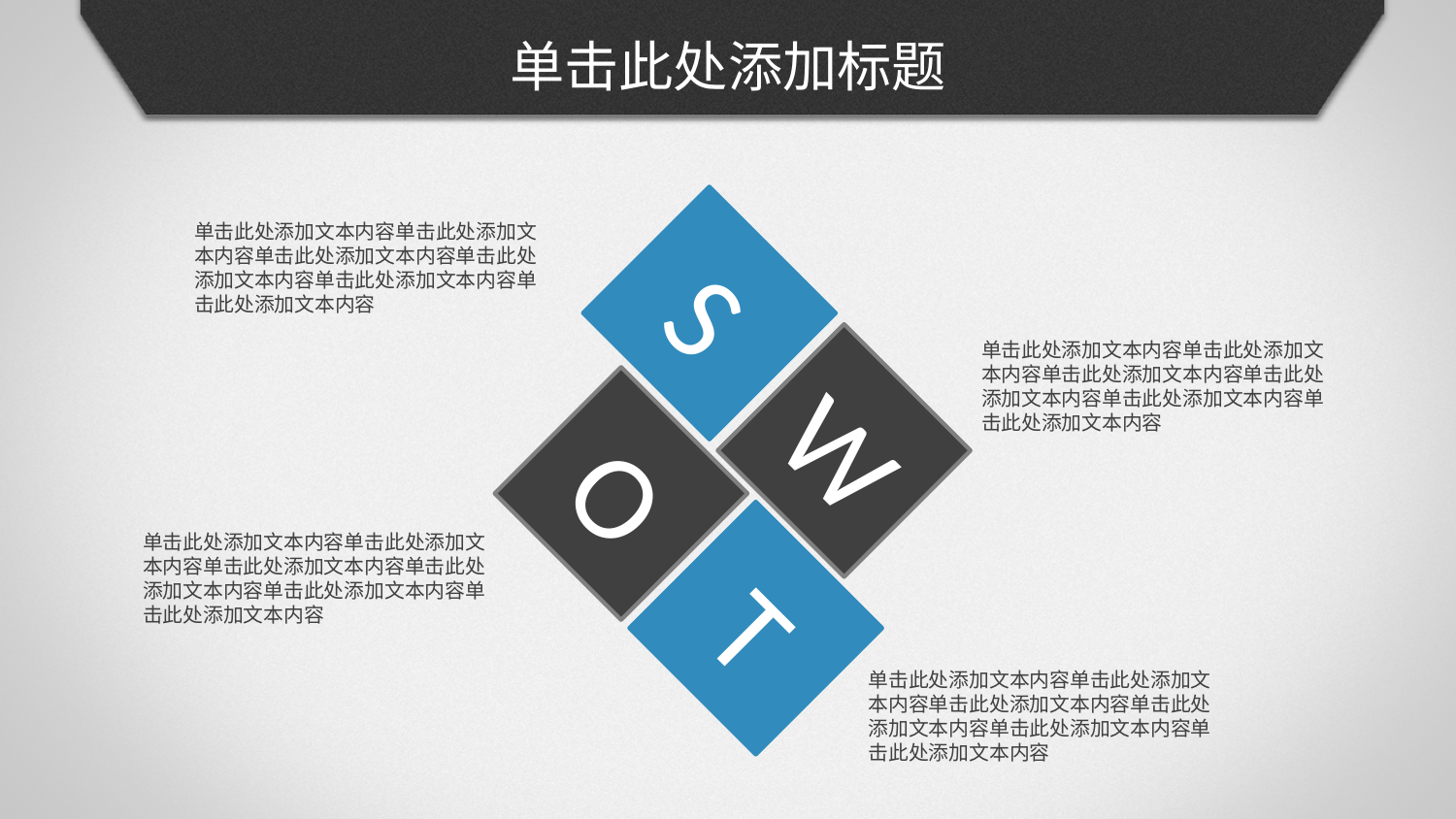

# 单击此处添加标题
单击此处添加文本内容单击此处添加文本内容单击此处添加文本内容单击此处添加文本内容单击此处添加文本内容单击此处添加文本内容
S
单击此处添加文本内容单击此处添加文本内容单击此处添加文本内容单击此处添加文本内容单击此处添加文本内容单击此处添加文本内容
W
O
单击此处添加文本内容单击此处添加文本内容单击此处添加文本内容单击此处添加文本内容单击此处添加文本内容单击此处添加文本内容
T
单击此处添加文本内容单击此处添加文本内容单击此处添加文本内容单击此处添加文本内容单击此处添加文本内容单击此处添加文本内容